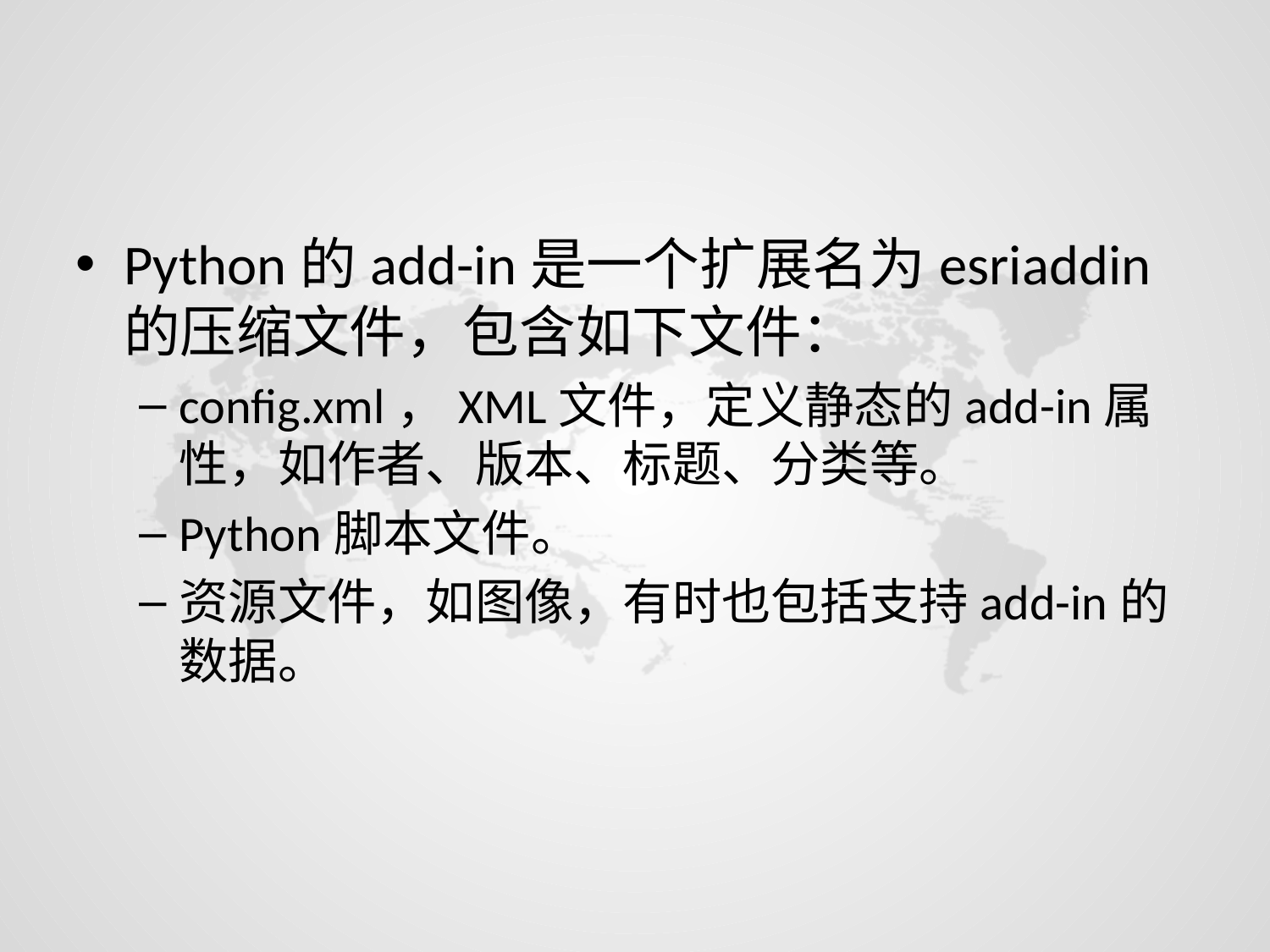

#
Python的add-in是一个扩展名为esriaddin的压缩文件，包含如下文件：
config.xml，XML文件，定义静态的add-in属性，如作者、版本、标题、分类等。
Python脚本文件。
资源文件，如图像，有时也包括支持add-in的数据。